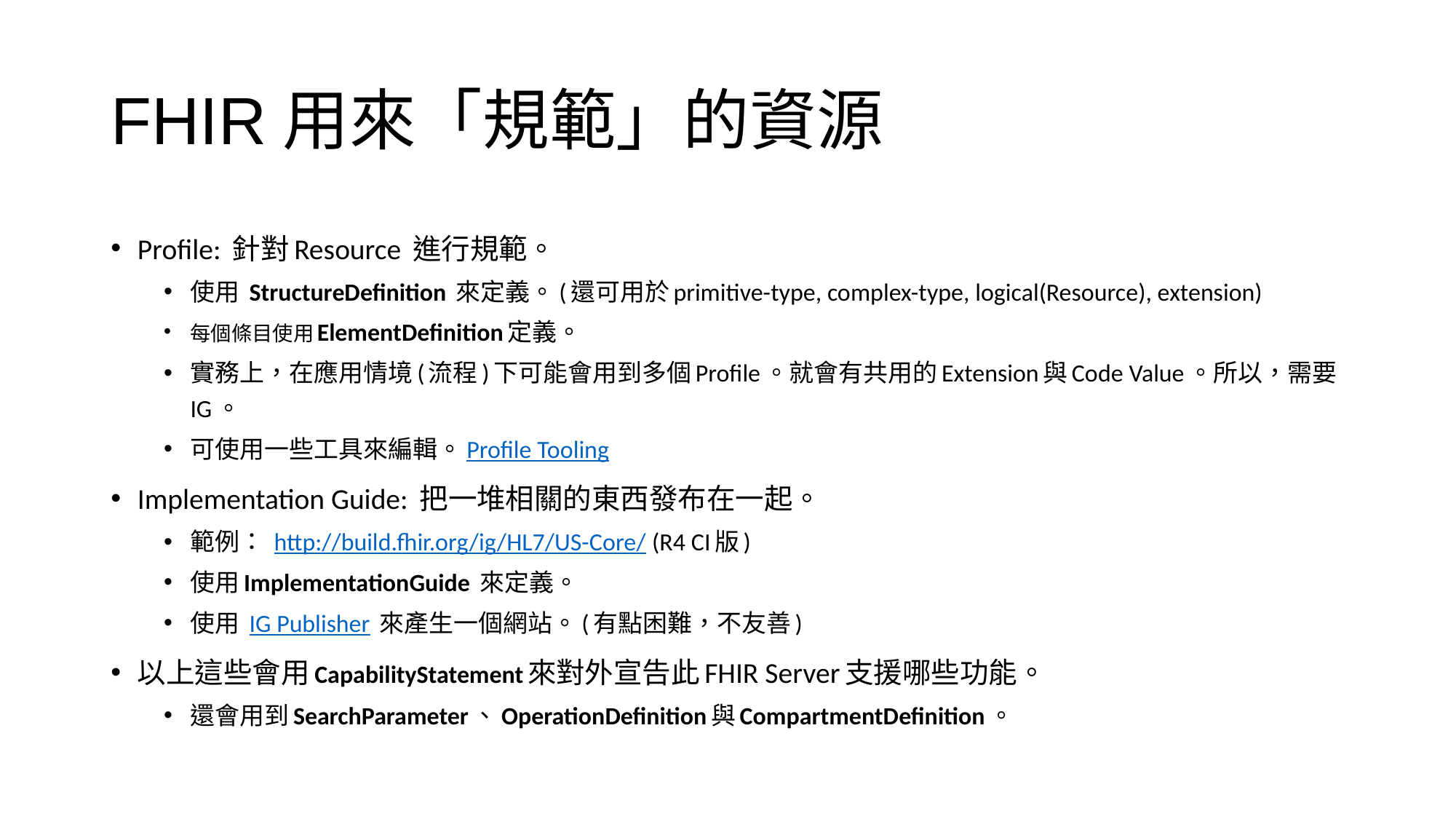

# FHIR用來「規範」的資源
Profile: 針對Resource 進行規範。
使用 StructureDefinition 來定義。(還可用於primitive-type, complex-type, logical(Resource), extension)
每個條目使用ElementDefinition定義。
實務上，在應用情境(流程)下可能會用到多個Profile。就會有共用的Extension與Code Value。所以，需要IG。
可使用一些工具來編輯。Profile Tooling
Implementation Guide: 把一堆相關的東西發布在一起。
範例： http://build.fhir.org/ig/HL7/US-Core/ (R4 CI版)
使用ImplementationGuide 來定義。
使用 IG Publisher 來產生一個網站。(有點困難，不友善)
以上這些會用CapabilityStatement來對外宣告此FHIR Server支援哪些功能。
還會用到SearchParameter、OperationDefinition與CompartmentDefinition。